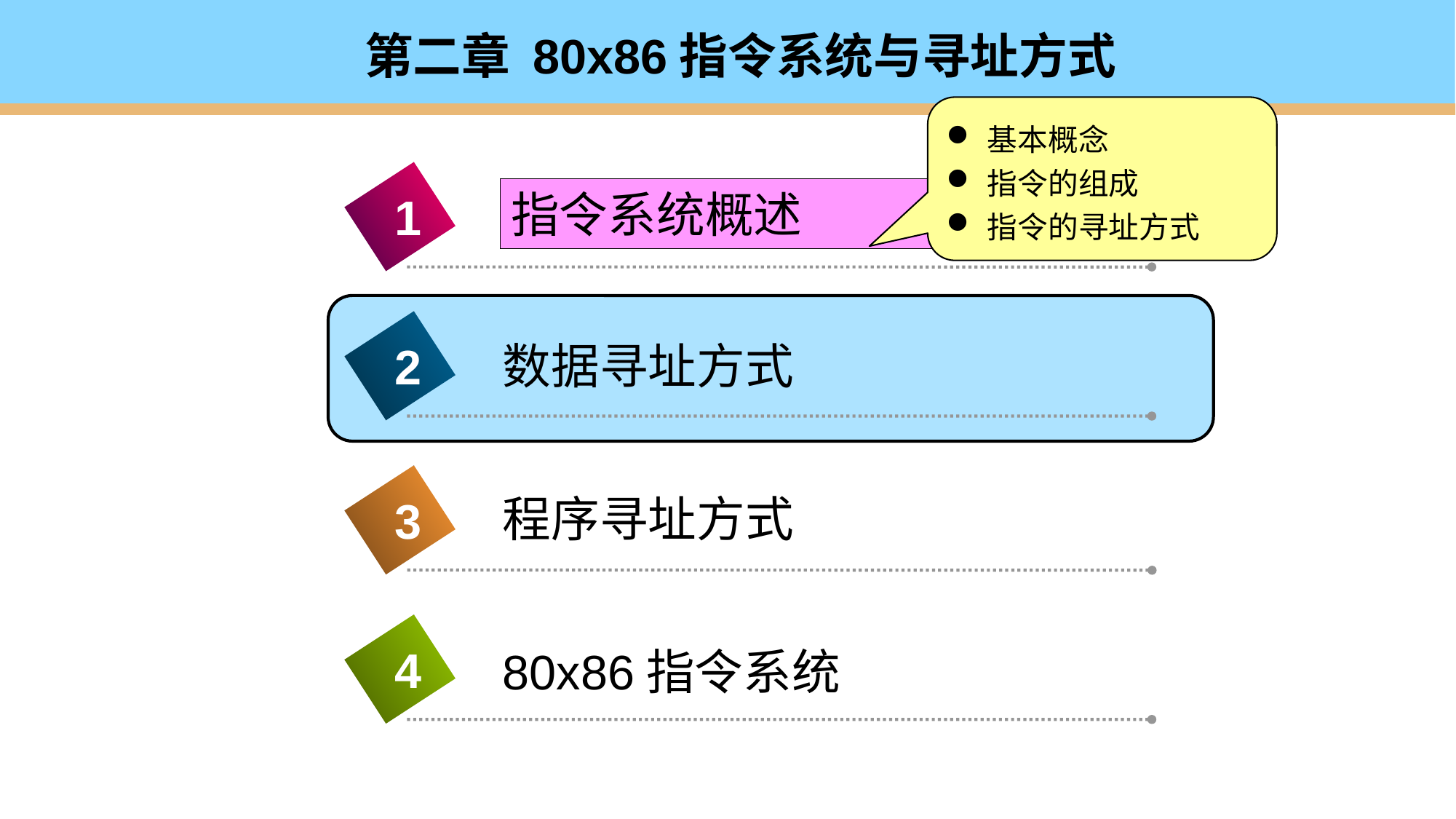

# 第二章 80x86指令系统与寻址方式
基本概念
指令的组成
指令的寻址方式

1
Elementary Knowledge

指令系统概述

数据寻址方式
2

程序寻址方式
3

4
80x86指令系统

44